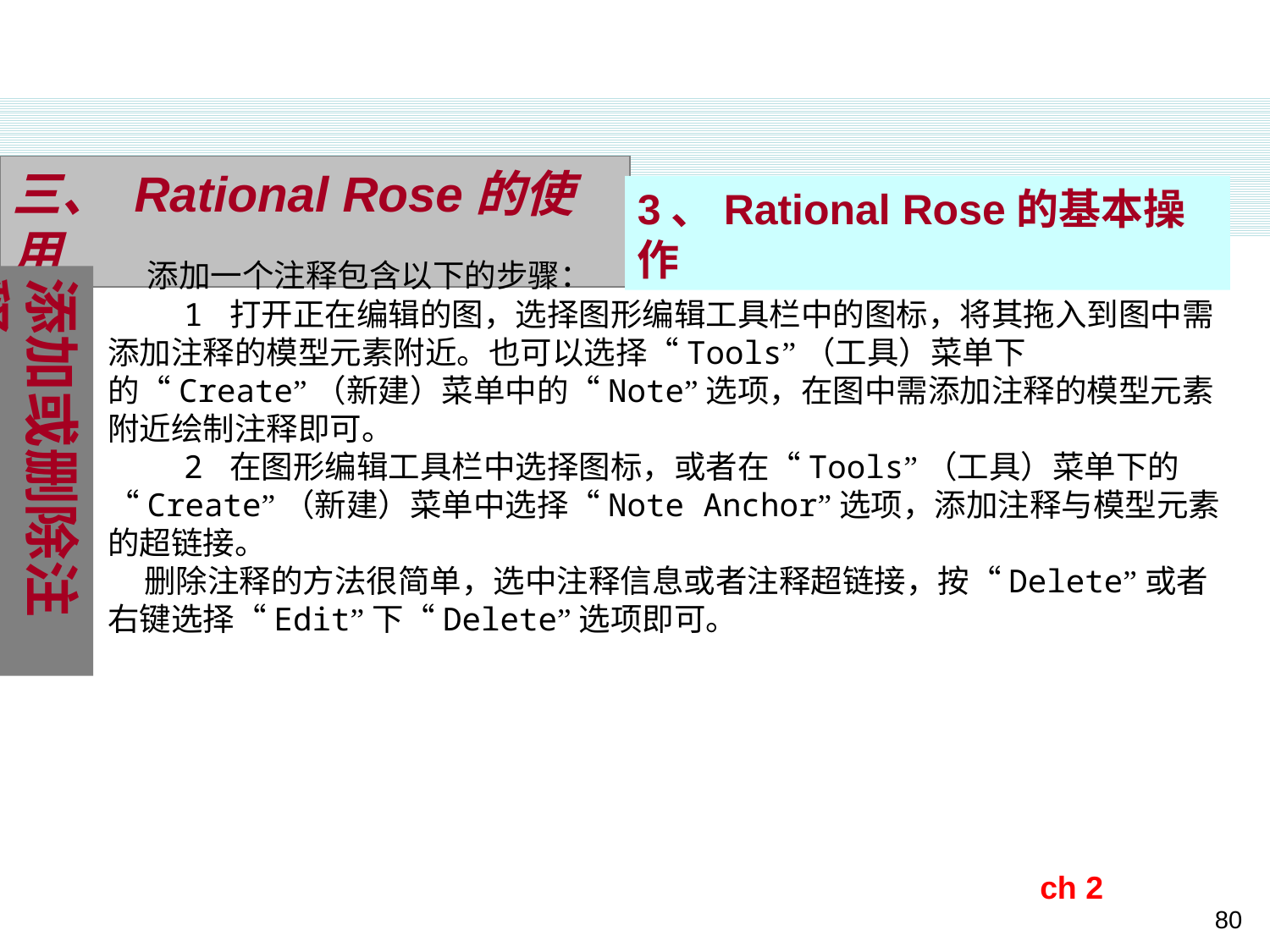

三、 Rational Rose的使用
3、Rational Rose的基本操作
    添加一个注释包含以下的步骤：
    1 打开正在编辑的图，选择图形编辑工具栏中的图标，将其拖入到图中需添加注释的模型元素附近。也可以选择“Tools”（工具）菜单下的“Create”（新建）菜单中的“Note”选项，在图中需添加注释的模型元素附近绘制注释即可。
    2 在图形编辑工具栏中选择图标，或者在“Tools”（工具）菜单下的“Create”（新建）菜单中选择“Note Anchor”选项，添加注释与模型元素的超链接。
    删除注释的方法很简单，选中注释信息或者注释超链接，按“Delete”或者右键选择“Edit”下“Delete”选项即可。
添加或删除注释
ch 2
80